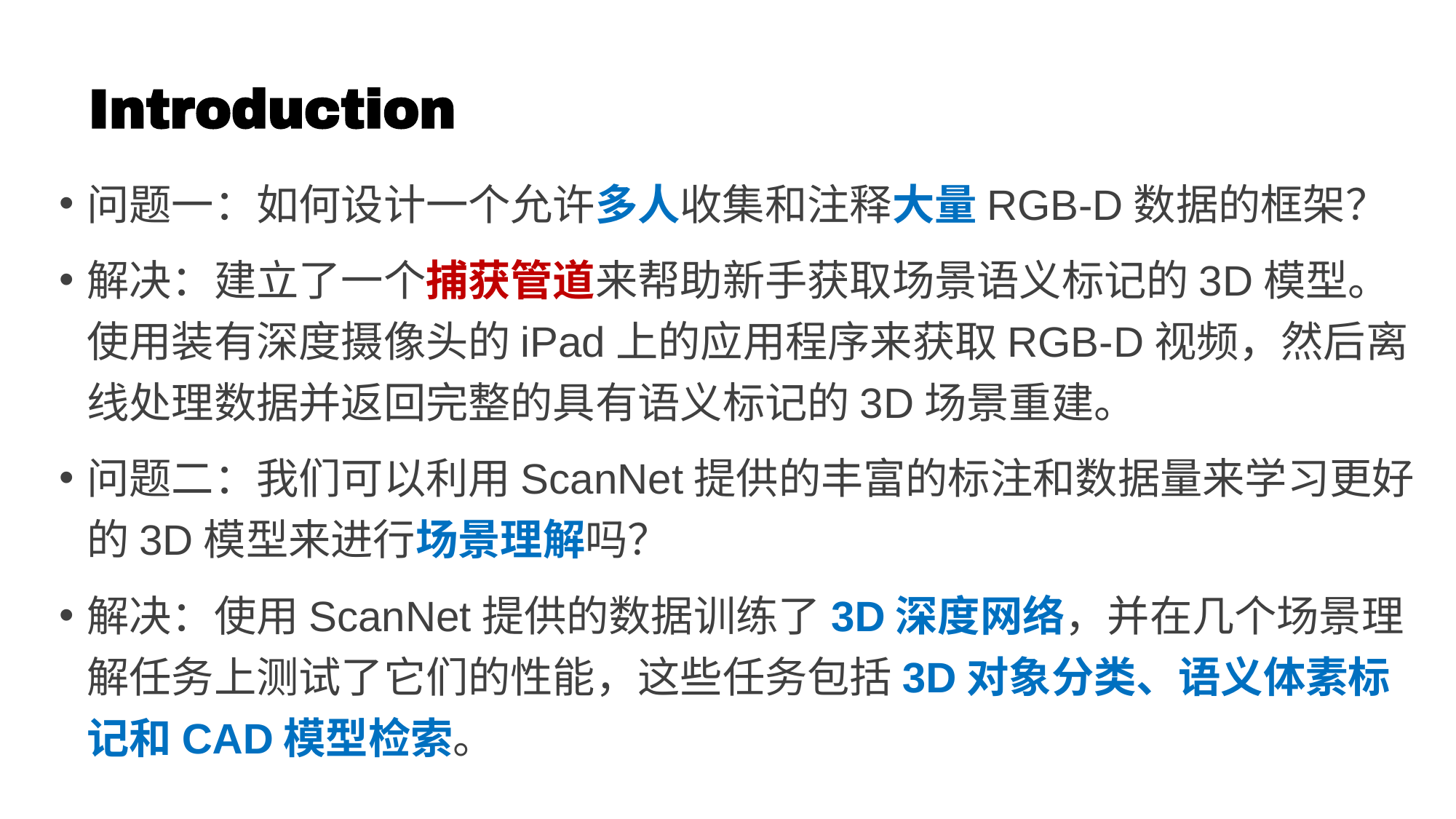

# Introduction
问题一：如何设计一个允许多人收集和注释大量RGB-D数据的框架？
解决：建立了一个捕获管道来帮助新手获取场景语义标记的3D模型。使用装有深度摄像头的iPad上的应用程序来获取RGB-D视频，然后离线处理数据并返回完整的具有语义标记的3D场景重建。
问题二：我们可以利用ScanNet提供的丰富的标注和数据量来学习更好的3D模型来进行场景理解吗？
解决：使用ScanNet提供的数据训练了3D深度网络，并在几个场景理解任务上测试了它们的性能，这些任务包括3D对象分类、语义体素标记和CAD模型检索。